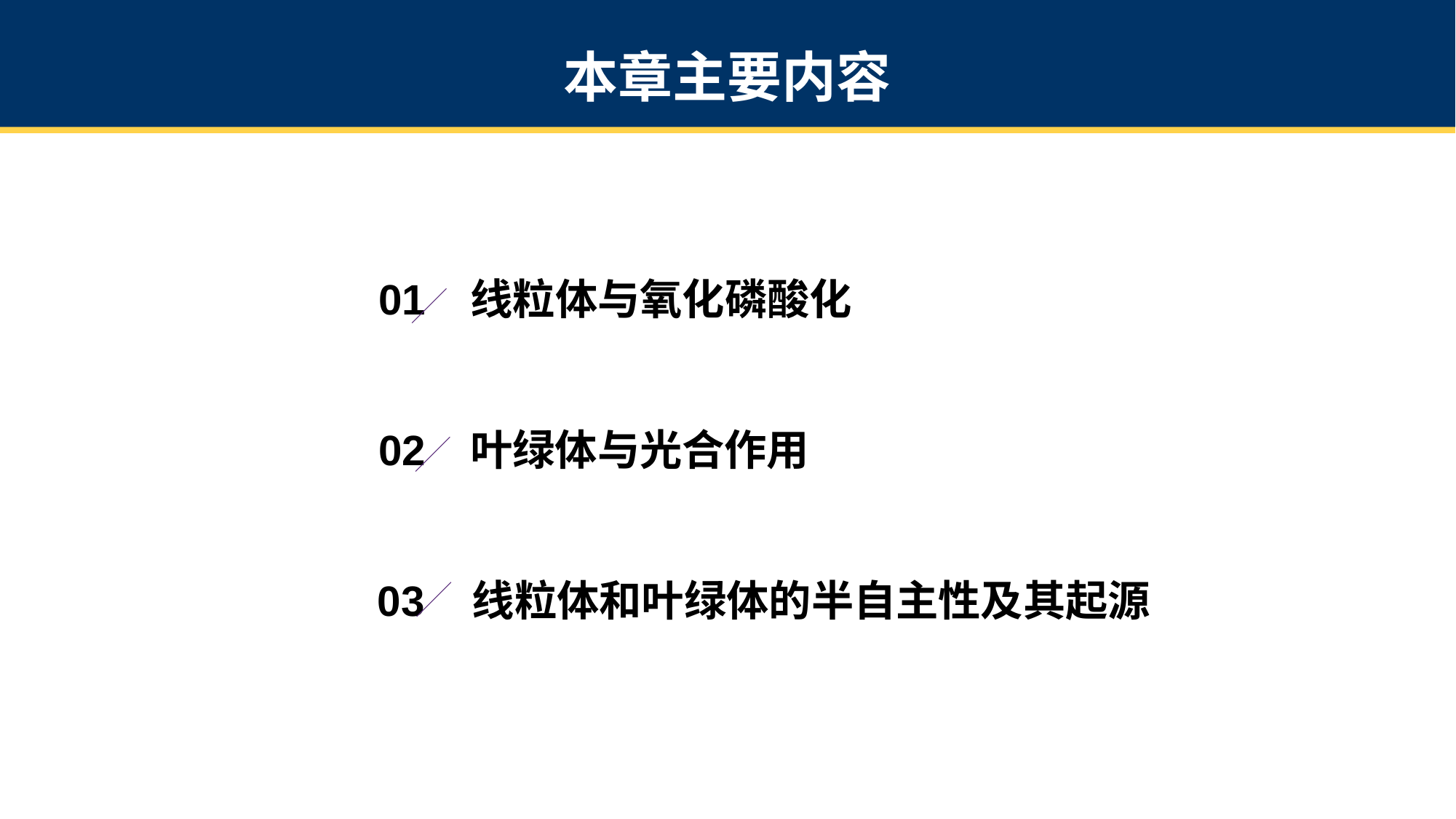

本章主要内容
01
线粒体与氧化磷酸化
02
叶绿体与光合作用
03
线粒体和叶绿体的半自主性及其起源